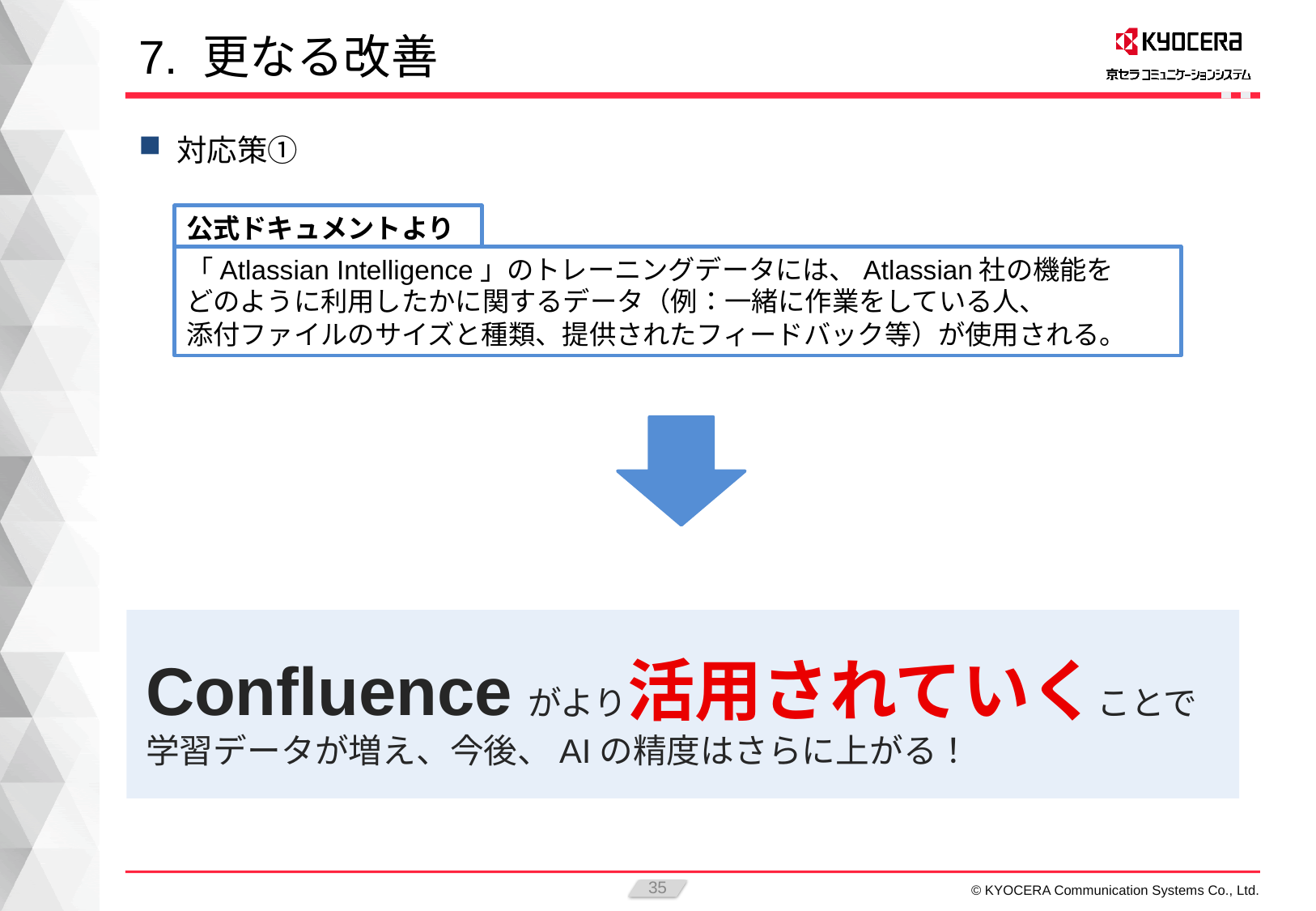

# 7. 更なる改善
対応策①
公式ドキュメントより
「Atlassian Intelligence」のトレーニングデータには、Atlassian社の機能を
どのように利用したかに関するデータ（例：一緒に作業をしている人、
添付ファイルのサイズと種類、提供されたフィードバック等）が使用される。

Confluenceがより活用されていくことで
学習データが増え、今後、AIの精度はさらに上がる！
35